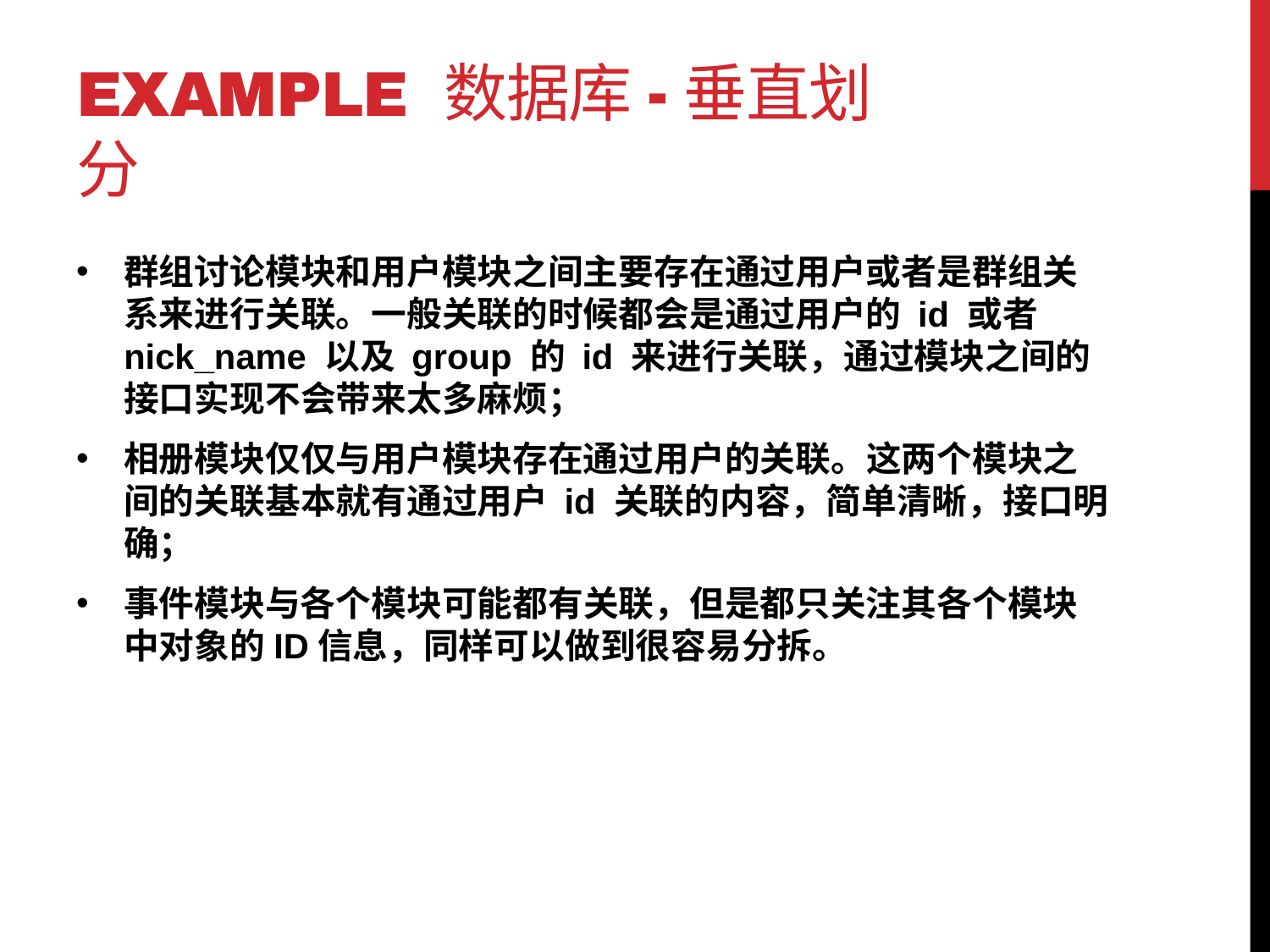

# example 数据库-垂直划分
群组讨论模块和用户模块之间主要存在通过用户或者是群组关系来进行关联。一般关联的时候都会是通过用户的 id 或者 nick_name 以及 group 的 id 来进行关联，通过模块之间的接口实现不会带来太多麻烦；
相册模块仅仅与用户模块存在通过用户的关联。这两个模块之间的关联基本就有通过用户 id 关联的内容，简单清晰，接口明确；
事件模块与各个模块可能都有关联，但是都只关注其各个模块中对象的ID信息，同样可以做到很容易分拆。